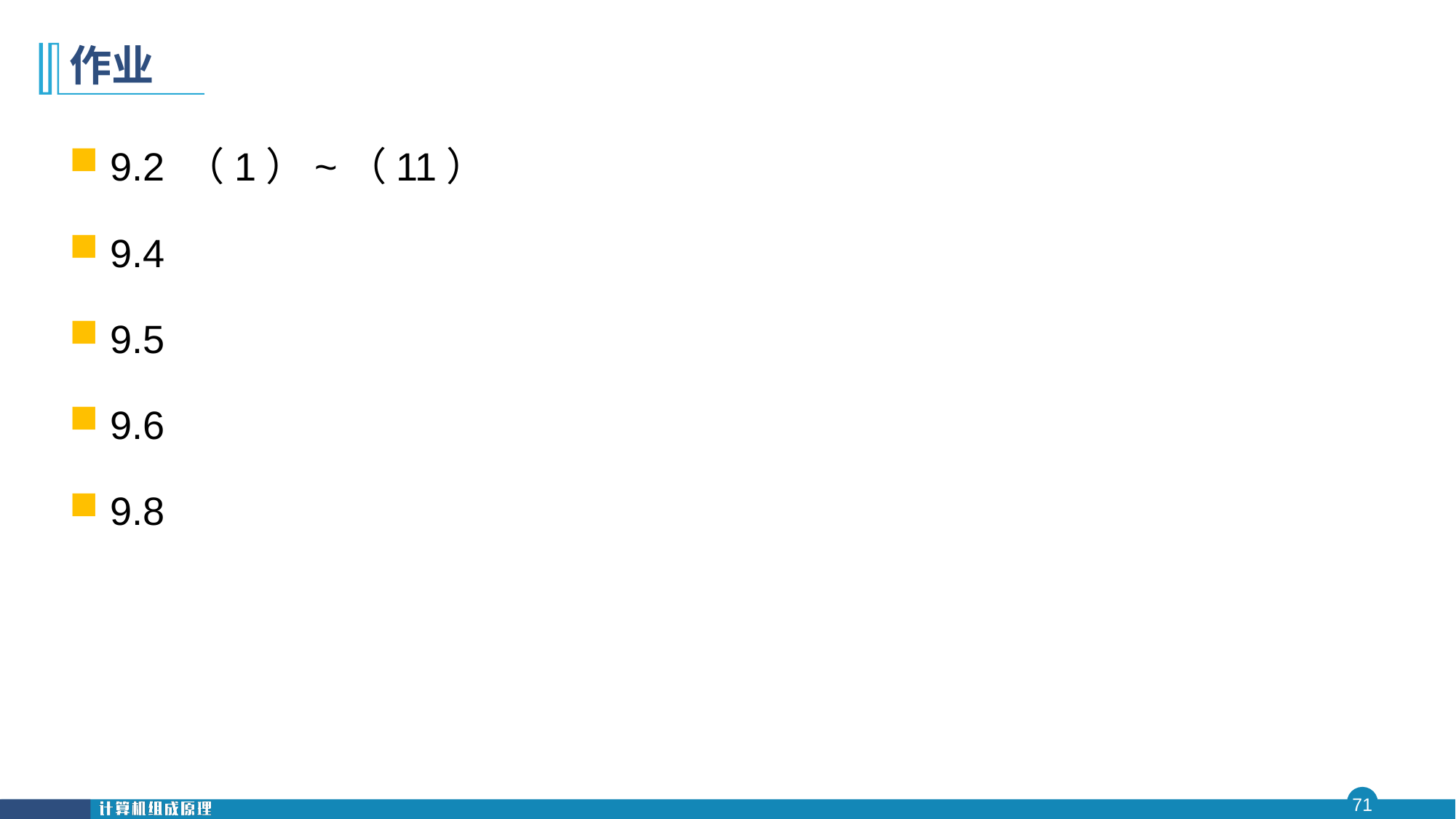

# 作业
9.2 （1）~（11）
9.4
9.5
9.6
9.8